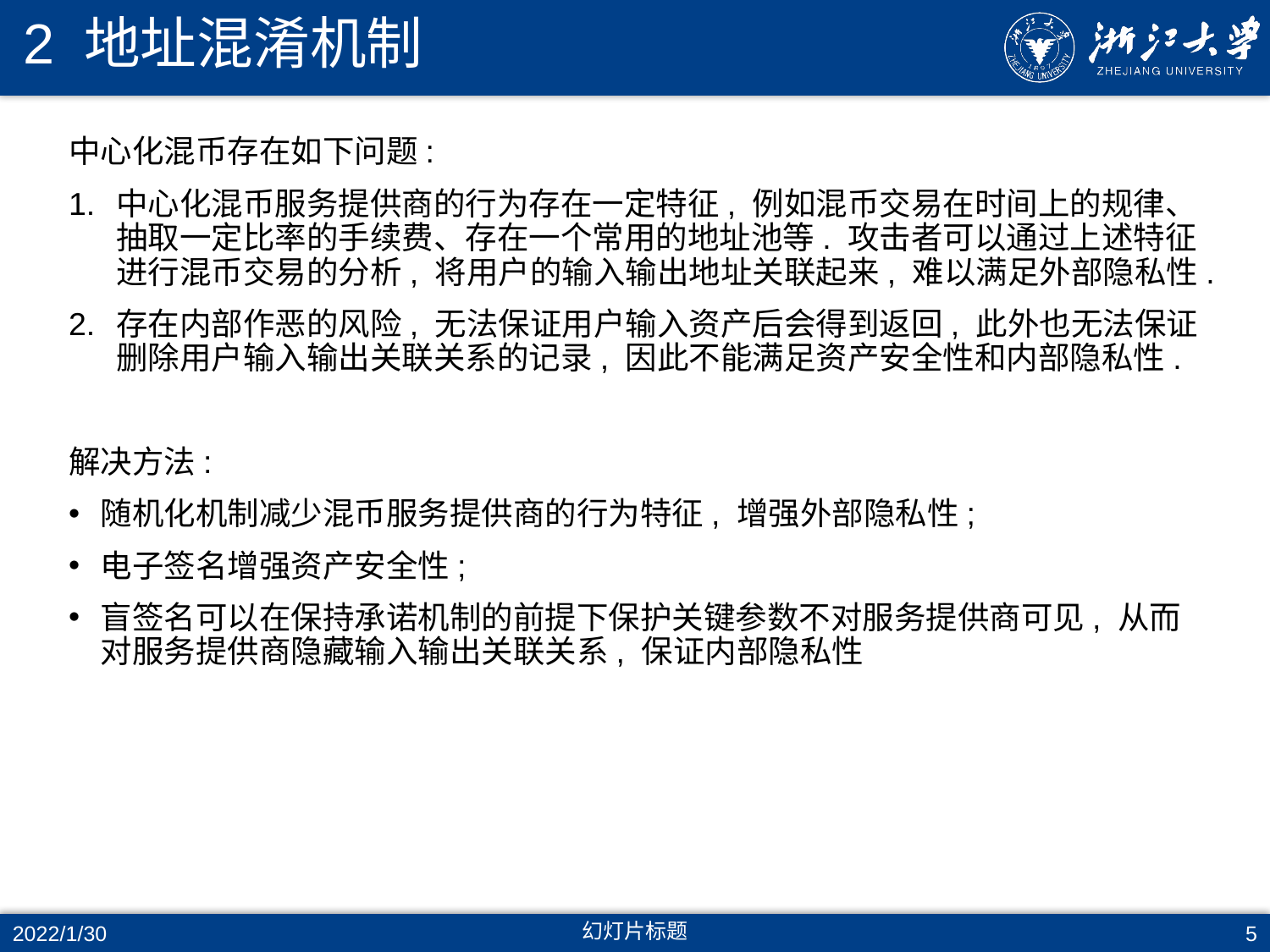

# 2 地址混淆机制
中心化混币存在如下问题:
中心化混币服务提供商的行为存在一定特征, 例如混币交易在时间上的规律、抽取一定比率的手续费、存在一个常用的地址池等. 攻击者可以通过上述特征进行混币交易的分析, 将用户的输入输出地址关联起来, 难以满足外部隐私性.
存在内部作恶的风险, 无法保证用户输入资产后会得到返回, 此外也无法保证删除用户输入输出关联关系的记录, 因此不能满足资产安全性和内部隐私性.

解决方法:
随机化机制减少混币服务提供商的行为特征, 增强外部隐私性;
电子签名增强资产安全性;
盲签名可以在保持承诺机制的前提下保护关键参数不对服务提供商可见, 从而对服务提供商隐藏输入输出关联关系, 保证内部隐私性

2022/1/30
幻灯片标题
5